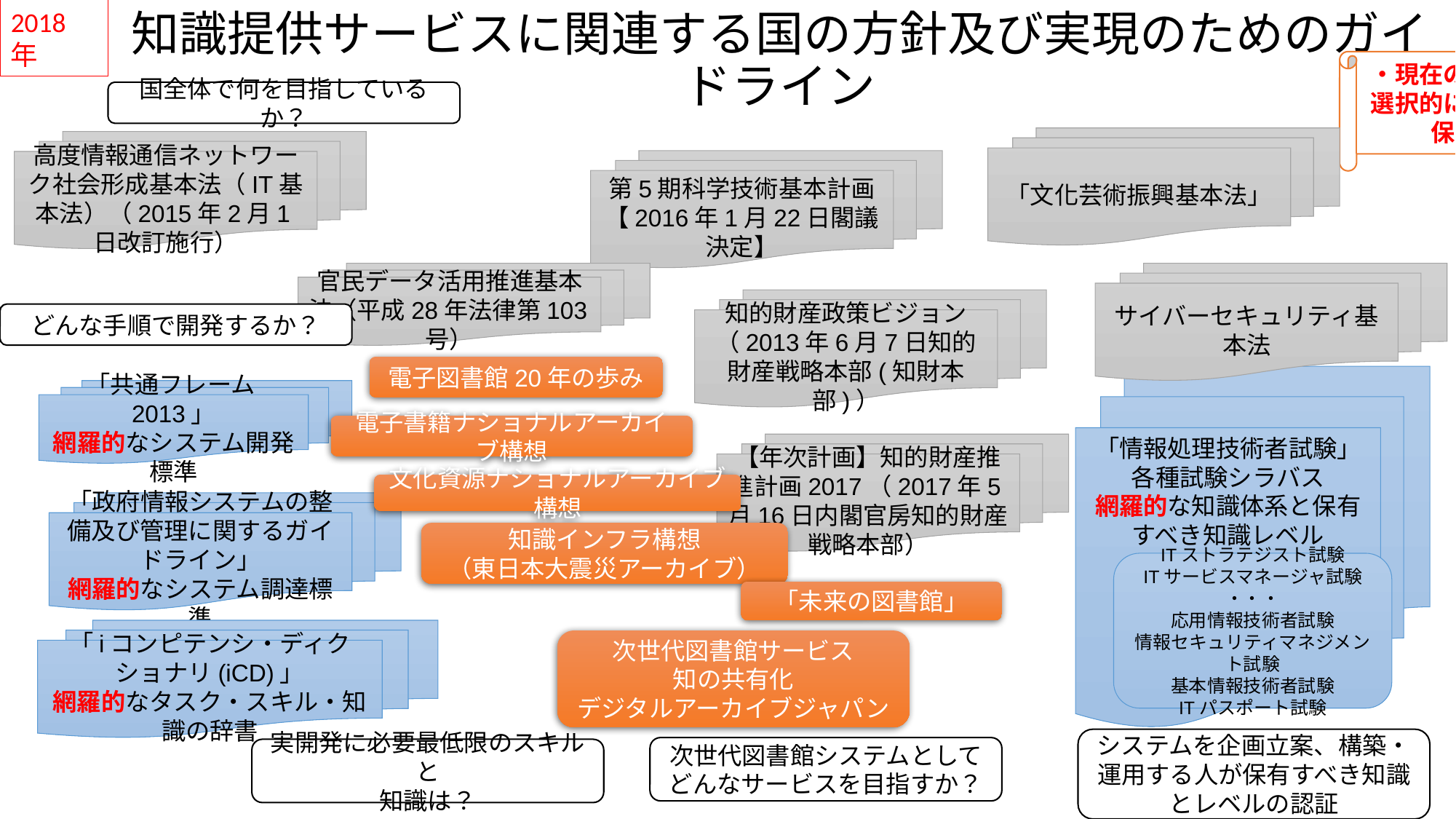

2018年
# 知識提供サービスに関連する国の方針及び実現のためのガイドライン
・現在の職務に必要なスキル・知識を選択的に習得し、最終的に網羅性に確保する実践的なアプローチ
国全体で何を目指しているか？
「文化芸術振興基本法」
高度情報通信ネットワーク社会形成基本法（IT基本法）（2015年2月1日改訂施行）
第5期科学技術基本計画【2016年1月22日閣議決定】
官民データ活用推進基本法（平成28年法律第103号）
サイバーセキュリティ基本法
知的財産政策ビジョン（2013年6月7日知的財産戦略本部(知財本部)）
どんな手順で開発するか？
電子図書館20年の歩み
「情報処理技術者試験」各種試験シラバス
網羅的な知識体系と保有すべき知識レベル
「共通フレーム2013」
網羅的なシステム開発標準
電子書籍ナショナルアーカイブ構想
【年次計画】知的財産推進計画2017（2017年5月16日内閣官房知的財産戦略本部）
文化資源ナショナルアーカイブ構想
「政府情報システムの整備及び管理に関するガイドライン」
網羅的なシステム調達標準
知識インフラ構想
（東日本大震災アーカイブ）
ITストラテジスト試験
ITサービスマネージャ試験
・・・
応用情報技術者試験
情報セキュリティマネジメント試験
基本情報技術者試験
ITパスポート試験
「未来の図書館」
「iコンピテンシ・ディクショナリ(iCD)」
網羅的なタスク・スキル・知識の辞書
次世代図書館サービス
知の共有化
デジタルアーカイブジャパン
システムを企画立案、構築・運用する人が保有すべき知識とレベルの認証
次世代図書館システムとしてどんなサービスを目指すか？
実開発に必要最低限のスキルと
知識は？